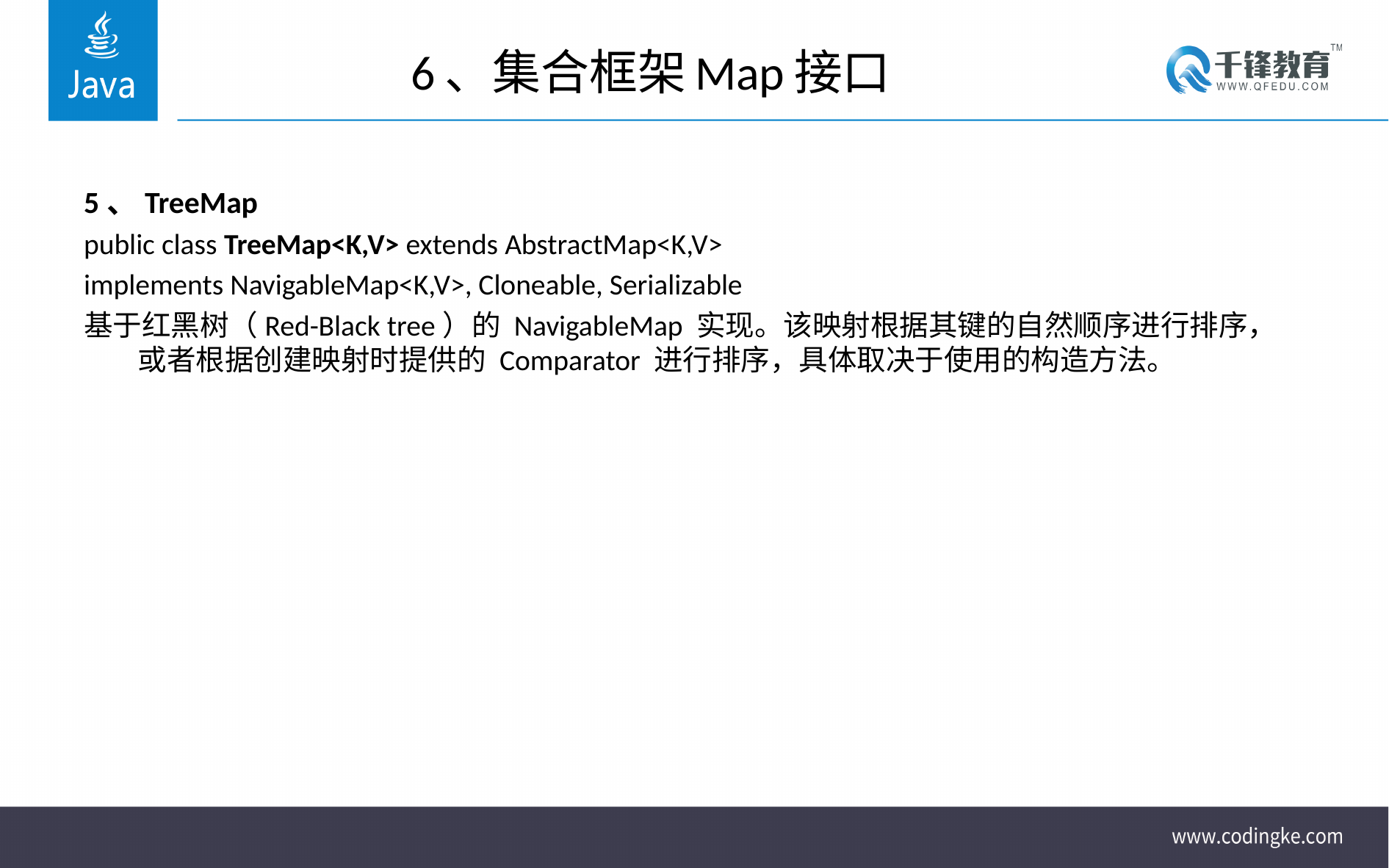

# 6、集合框架Map接口
5、TreeMap
public class TreeMap<K,V> extends AbstractMap<K,V>
implements NavigableMap<K,V>, Cloneable, Serializable
基于红黑树（Red-Black tree）的 NavigableMap 实现。该映射根据其键的自然顺序进行排序，或者根据创建映射时提供的 Comparator 进行排序，具体取决于使用的构造方法。